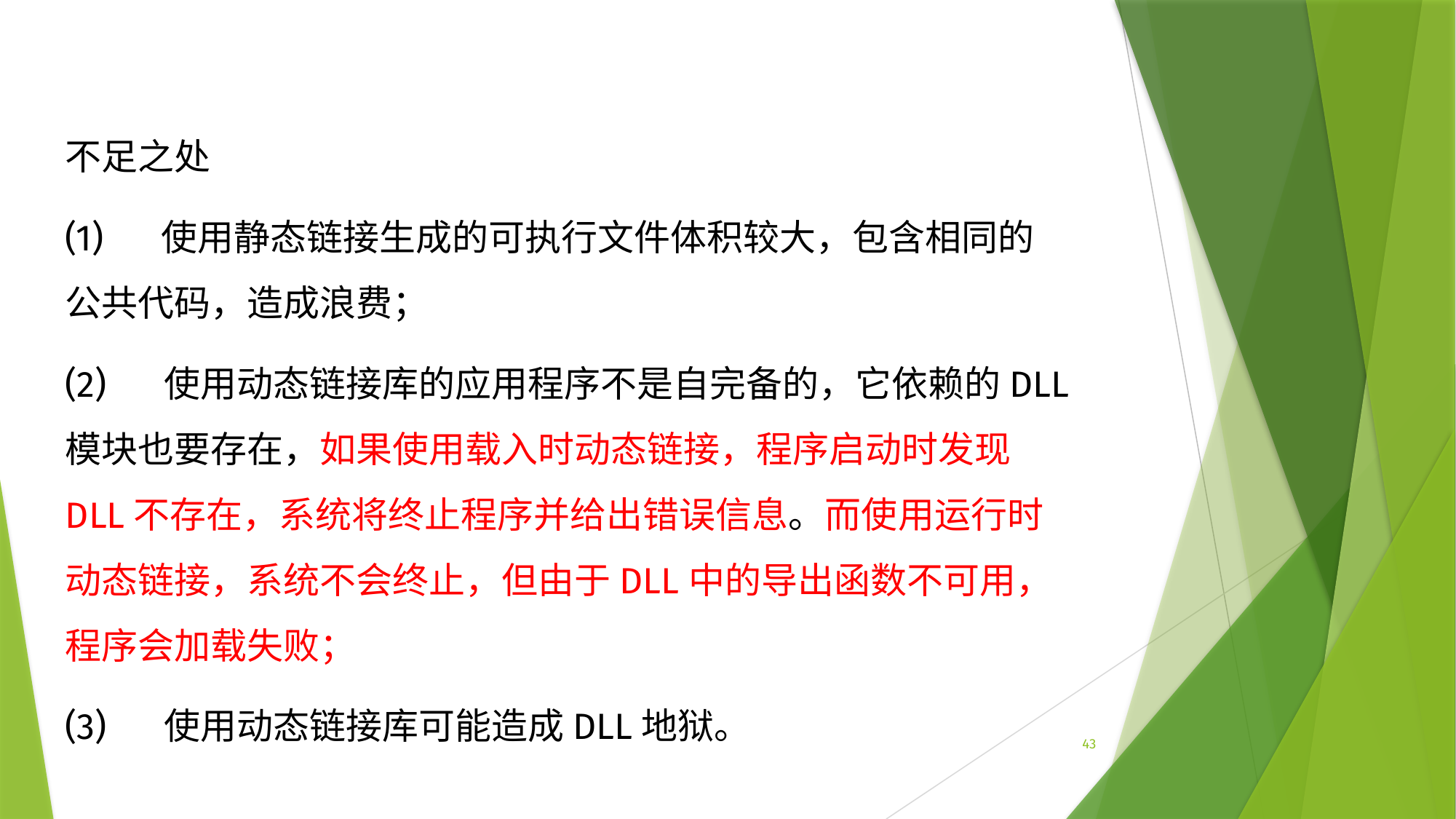

#
不足之处
(1)     使用静态链接生成的可执行文件体积较大，包含相同的公共代码，造成浪费；
(2)     使用动态链接库的应用程序不是自完备的，它依赖的DLL模块也要存在，如果使用载入时动态链接，程序启动时发现DLL不存在，系统将终止程序并给出错误信息。而使用运行时动态链接，系统不会终止，但由于DLL中的导出函数不可用，程序会加载失败；
(3)     使用动态链接库可能造成DLL地狱。
43